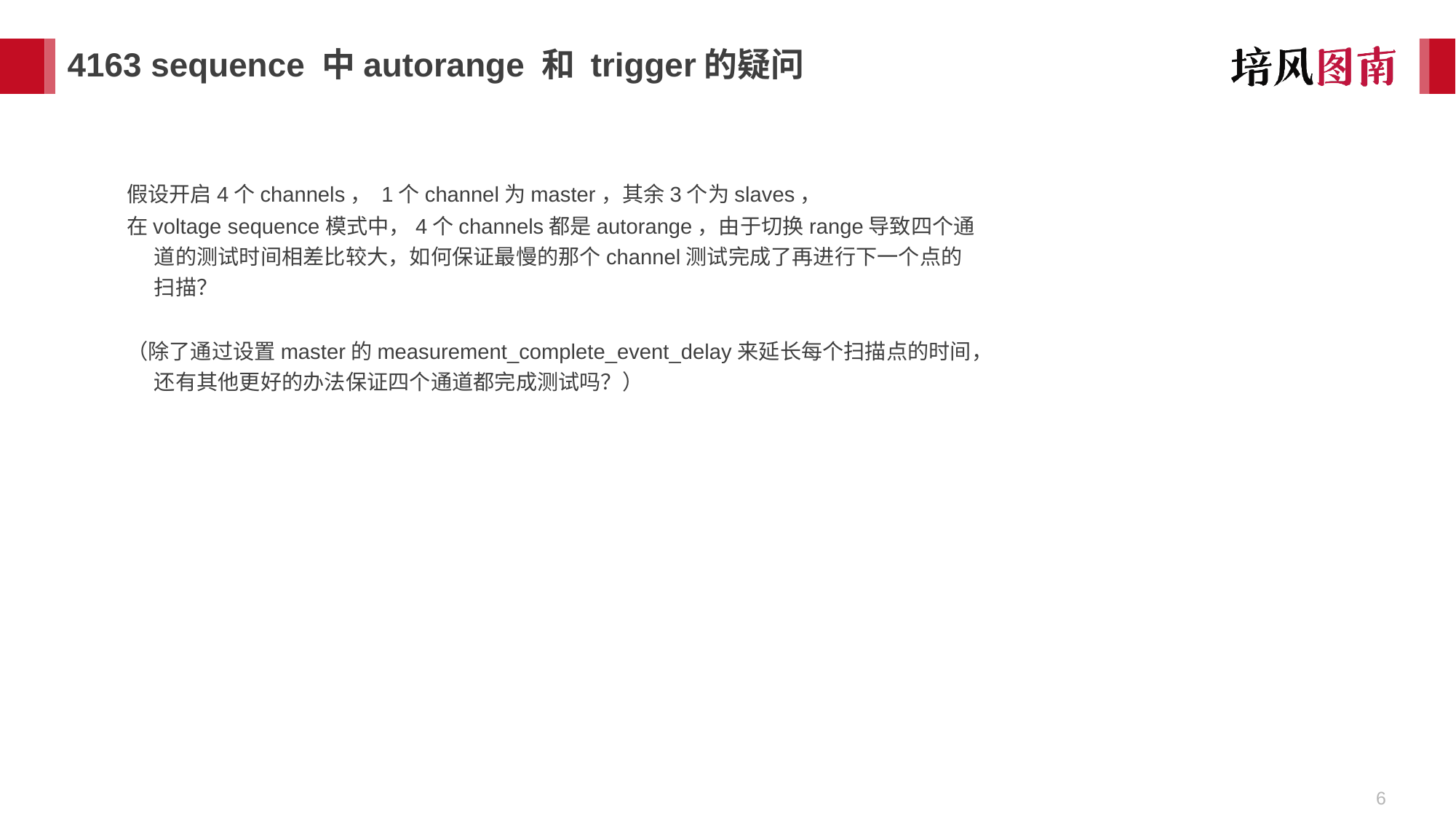

# 4163 sequence 中autorange 和 trigger的疑问
假设开启4个channels， 1个channel为master，其余3个为slaves，
在voltage sequence模式中，4个channels都是autorange，由于切换range导致四个通道的测试时间相差比较大，如何保证最慢的那个channel测试完成了再进行下一个点的扫描？

（除了通过设置master的measurement_complete_event_delay来延长每个扫描点的时间，还有其他更好的办法保证四个通道都完成测试吗？）
6